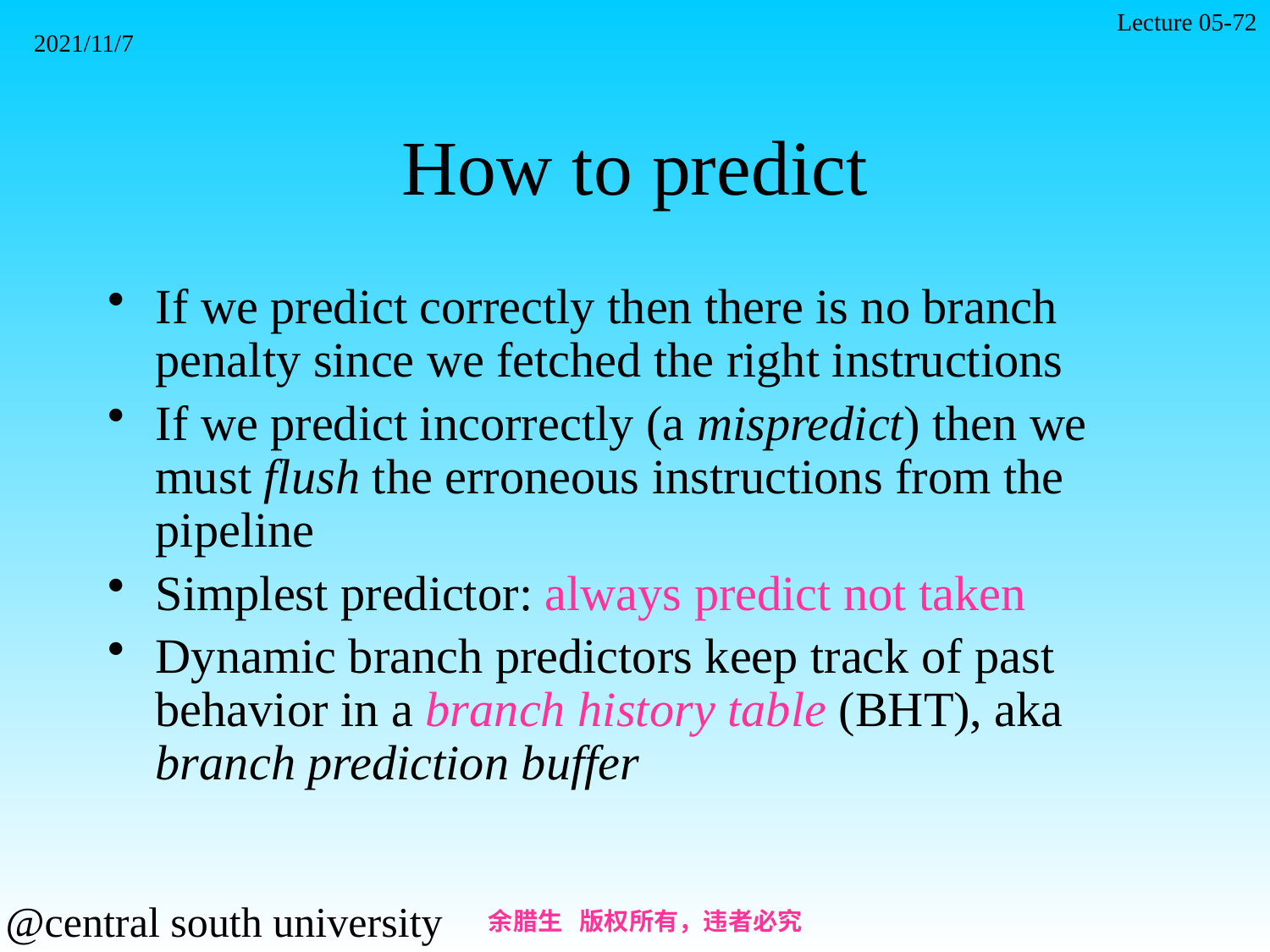

Lecture 05-72
2021/11/7
# How to predict
If we predict correctly then there is no branch penalty since we fetched the right instructions
If we predict incorrectly (a mispredict) then we must flush the erroneous instructions from the pipeline
Simplest predictor: always predict not taken
Dynamic branch predictors keep track of past behavior in a branch history table (BHT), aka branch prediction buffer

余腊生   版权所有，违者必究